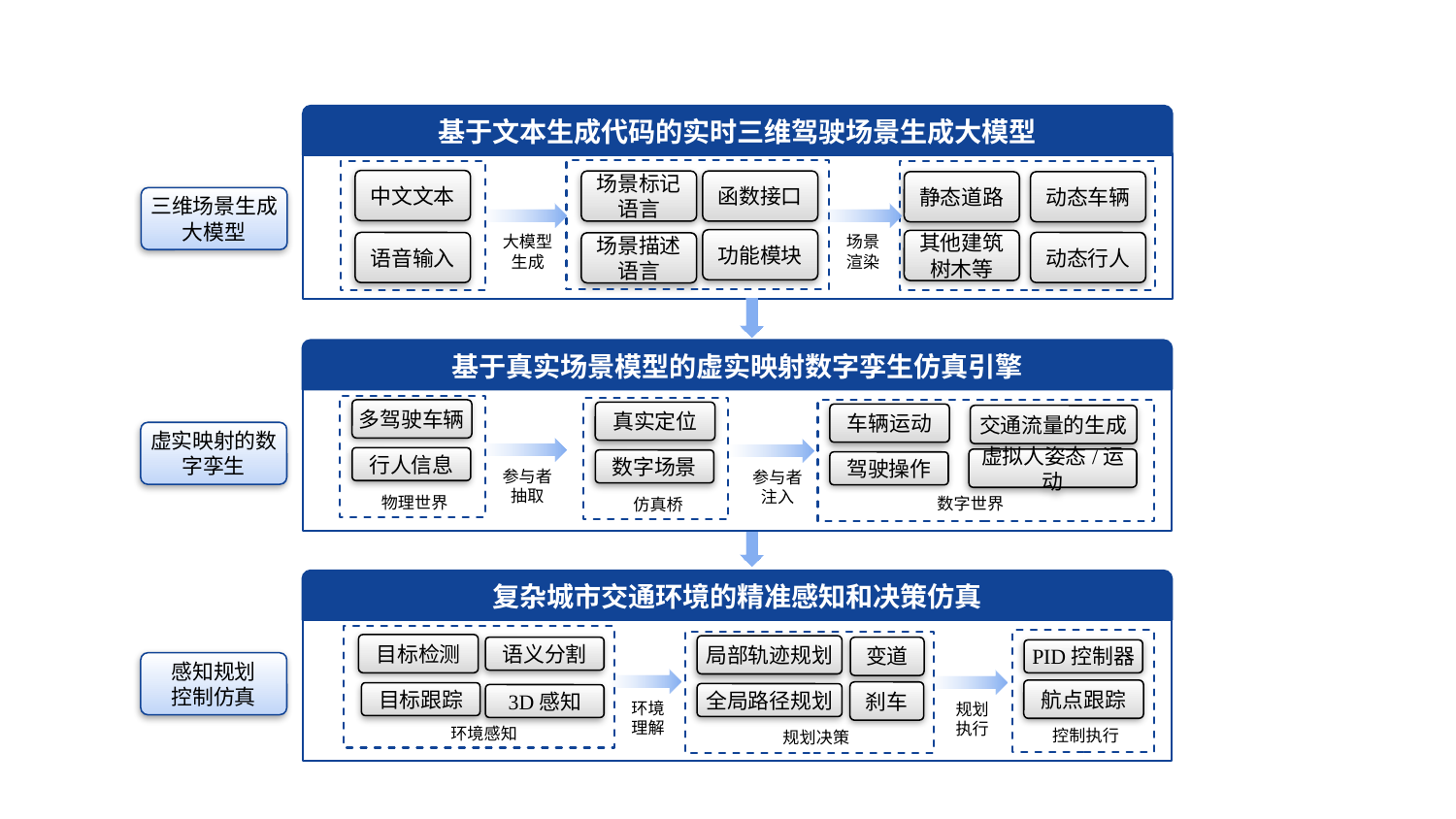

基于文本生成代码的实时三维驾驶场景生成大模型

中文文本
函数接口
场景标记语言
静态道路
动态车辆
三维场景生成大模型

大模型
生成
场景
渲染
功能模块
其他建筑树木等
语音输入
动态行人
场景描述语言

基于真实场景模型的虚实映射数字孪生仿真引擎

多驾驶车辆

真实定位
车辆运动
交通流量的生成
虚实映射的数字孪生

行人信息
虚拟人姿态/运动
数字场景
驾驶操作
参与者
抽取
参与者
注入
物理世界
数字世界
仿真桥

复杂城市交通环境的精准感知和决策仿真

目标检测
局部轨迹规划
变道
语义分割
PID控制器
感知规划
控制仿真

航点跟踪
刹车
目标跟踪
全局路径规划
3D感知
环境
理解
规划
执行
环境感知
控制执行
规划决策